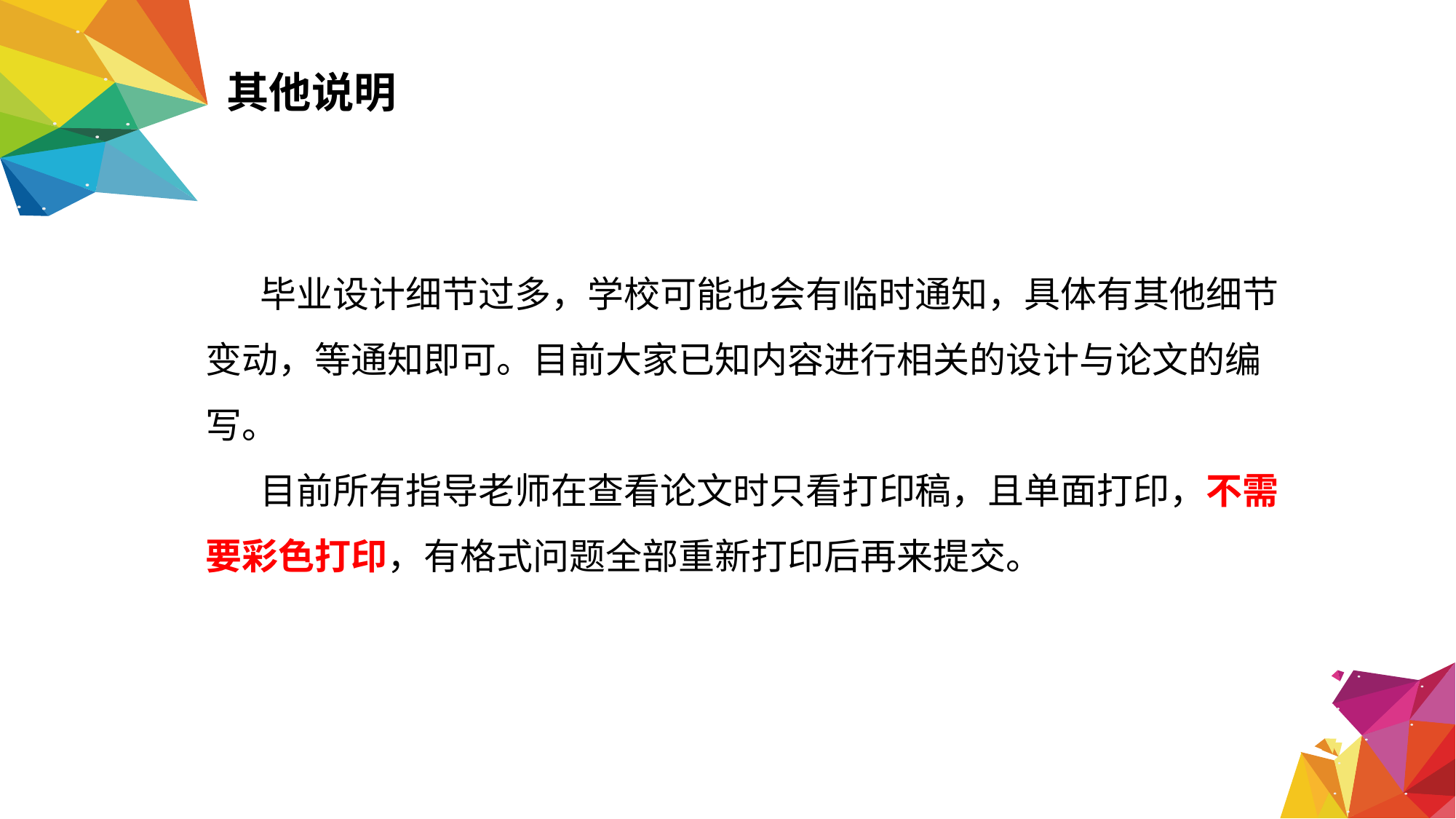

其他说明
毕业设计细节过多，学校可能也会有临时通知，具体有其他细节变动，等通知即可。目前大家已知内容进行相关的设计与论文的编写。
目前所有指导老师在查看论文时只看打印稿，且单面打印，不需要彩色打印，有格式问题全部重新打印后再来提交。